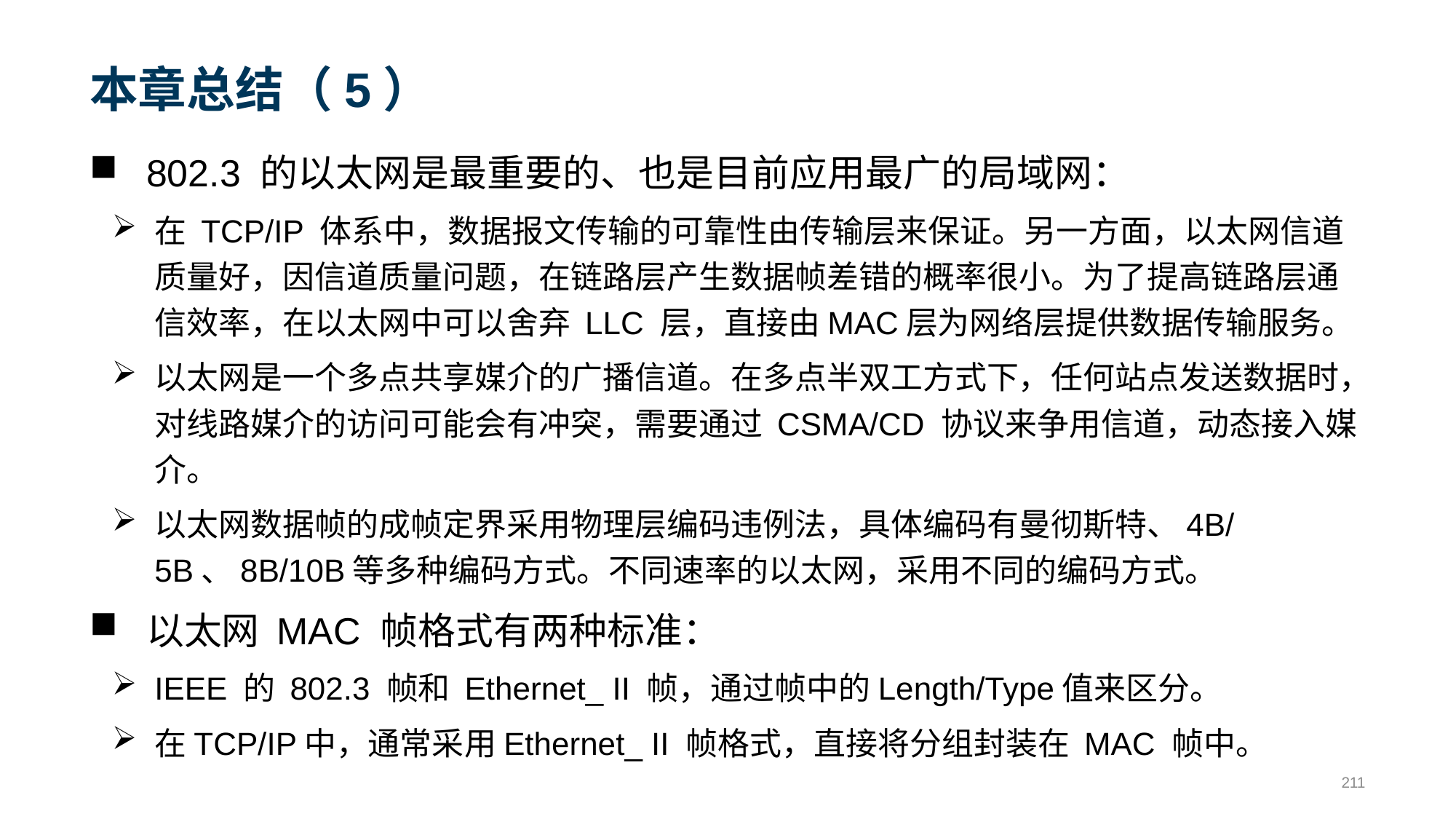

# 本章总结（5）
802.3 的以太网是最重要的、也是目前应用最广的局域网：
在 TCP/IP 体系中，数据报文传输的可靠性由传输层来保证。另一方面，以太网信道质量好，因信道质量问题，在链路层产生数据帧差错的概率很小。为了提高链路层通信效率，在以太网中可以舍弃 LLC 层，直接由MAC层为网络层提供数据传输服务。
以太网是一个多点共享媒介的广播信道。在多点半双工方式下，任何站点发送数据时，对线路媒介的访问可能会有冲突，需要通过 CSMA/CD 协议来争用信道，动态接入媒介。
以太网数据帧的成帧定界采用物理层编码违例法，具体编码有曼彻斯特、4B/5B、8B/10B等多种编码方式。不同速率的以太网，采用不同的编码方式。
以太网 MAC 帧格式有两种标准：
IEEE 的 802.3 帧和 Ethernet_ II 帧，通过帧中的Length/Type值来区分。
在TCP/IP中，通常采用Ethernet_ II 帧格式，直接将分组封装在 MAC 帧中。
211